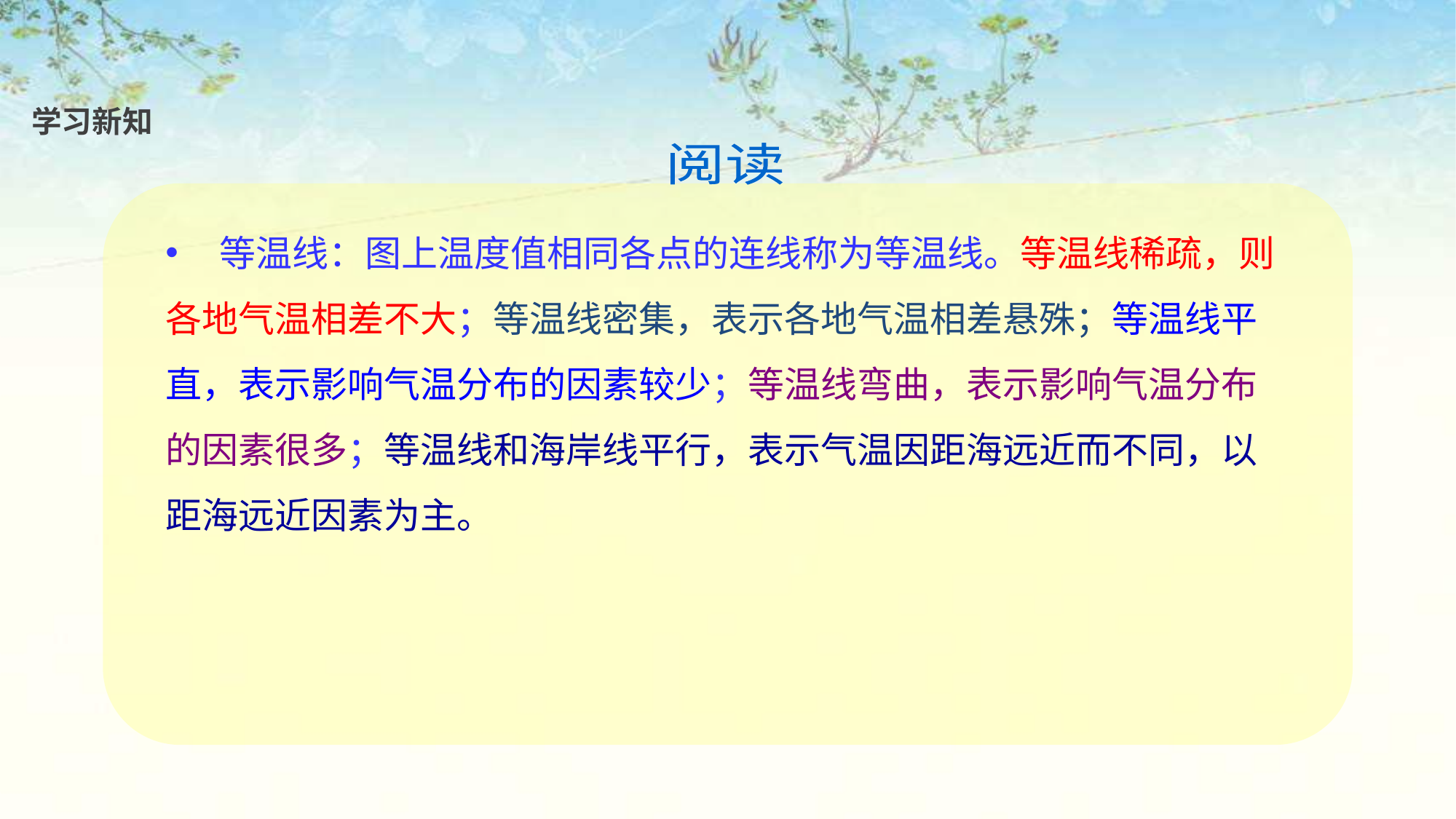

学习新知
阅读

    等温线：图上温度值相同各点的连线称为等温线。等温线稀疏，则各地气温相差不大；等温线密集，表示各地气温相差悬殊；等温线平直，表示影响气温分布的因素较少；等温线弯曲，表示影响气温分布的因素很多；等温线和海岸线平行，表示气温因距海远近而不同，以距海远近因素为主。